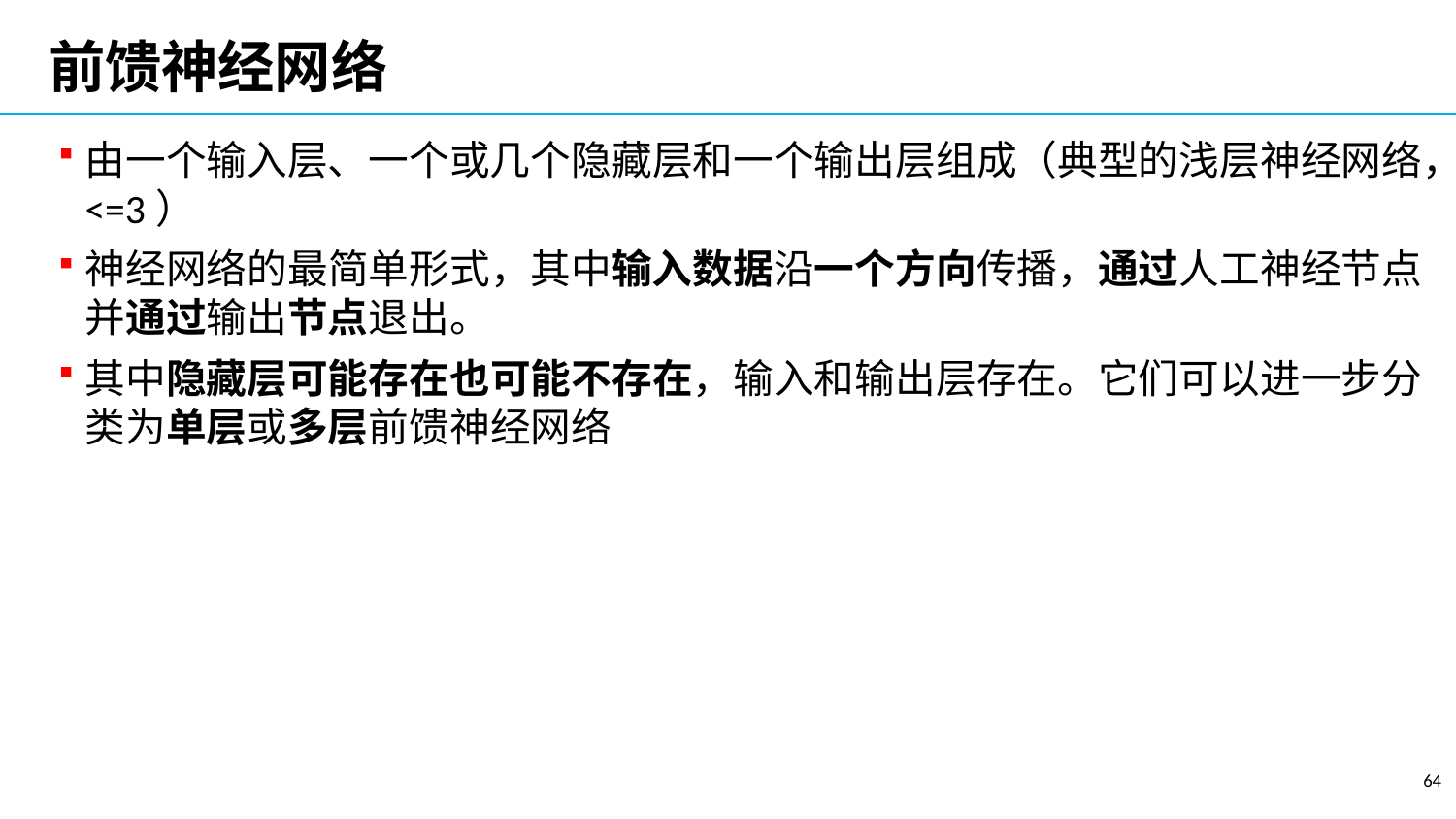

# 前馈神经网络
由一个输入层、一个或几个隐藏层和一个输出层组成（典型的浅层神经网络，<=3）
神经网络的最简单形式，其中输入数据沿一个方向传播，通过人工神经节点并通过输出节点退出。
其中隐藏层可能存在也可能不存在，输入和输出层存在。它们可以进一步分类为单层或多层前馈神经网络

64